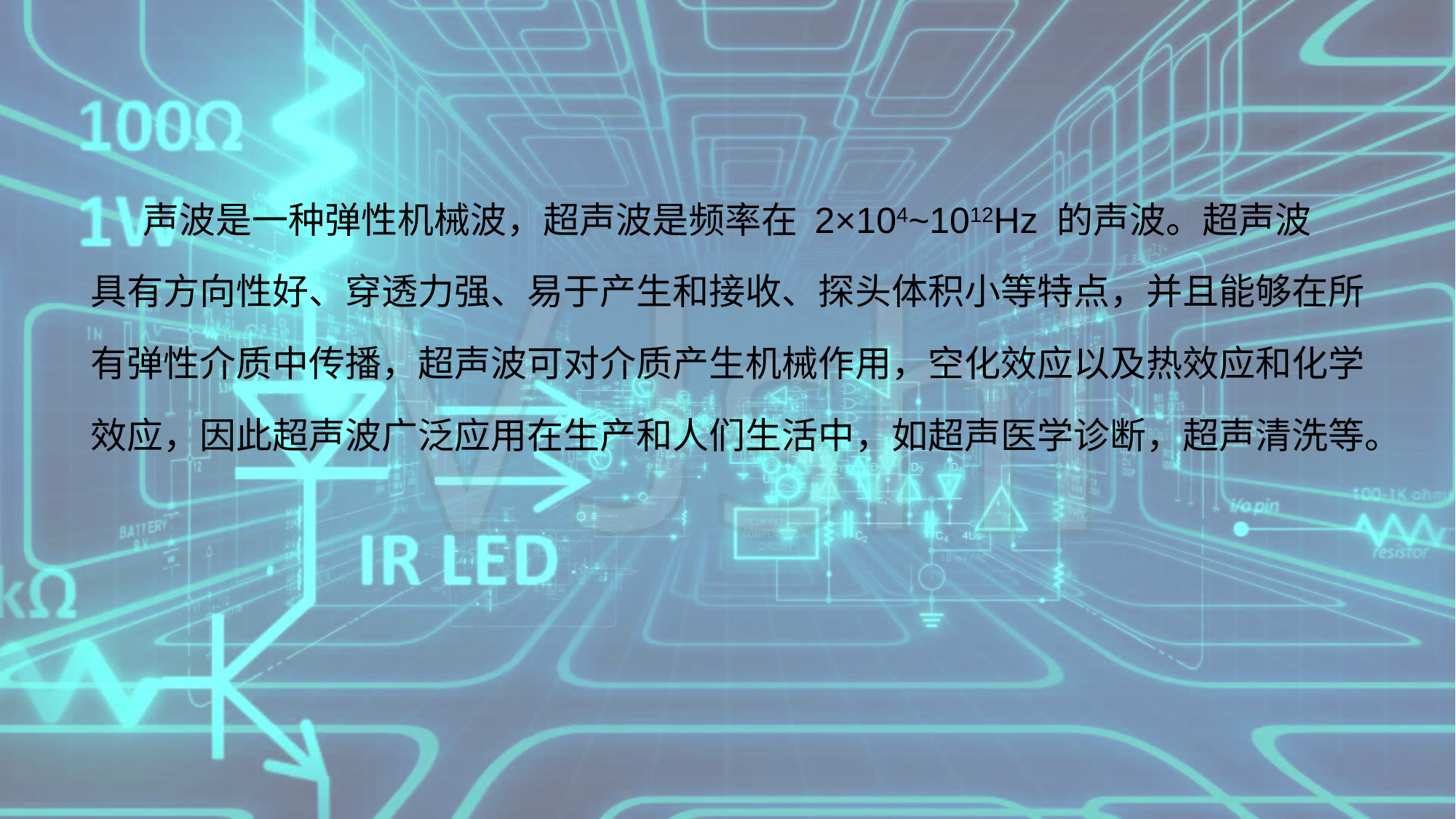

声波是一种弹性机械波，超声波是频率在 2×104~1012Hz 的声波。超声波
具有方向性好、穿透力强、易于产生和接收、探头体积小等特点，并且能够在所
有弹性介质中传播，超声波可对介质产生机械作用，空化效应以及热效应和化学
效应，因此超声波广泛应用在生产和人们生活中，如超声医学诊断，超声清洗等。